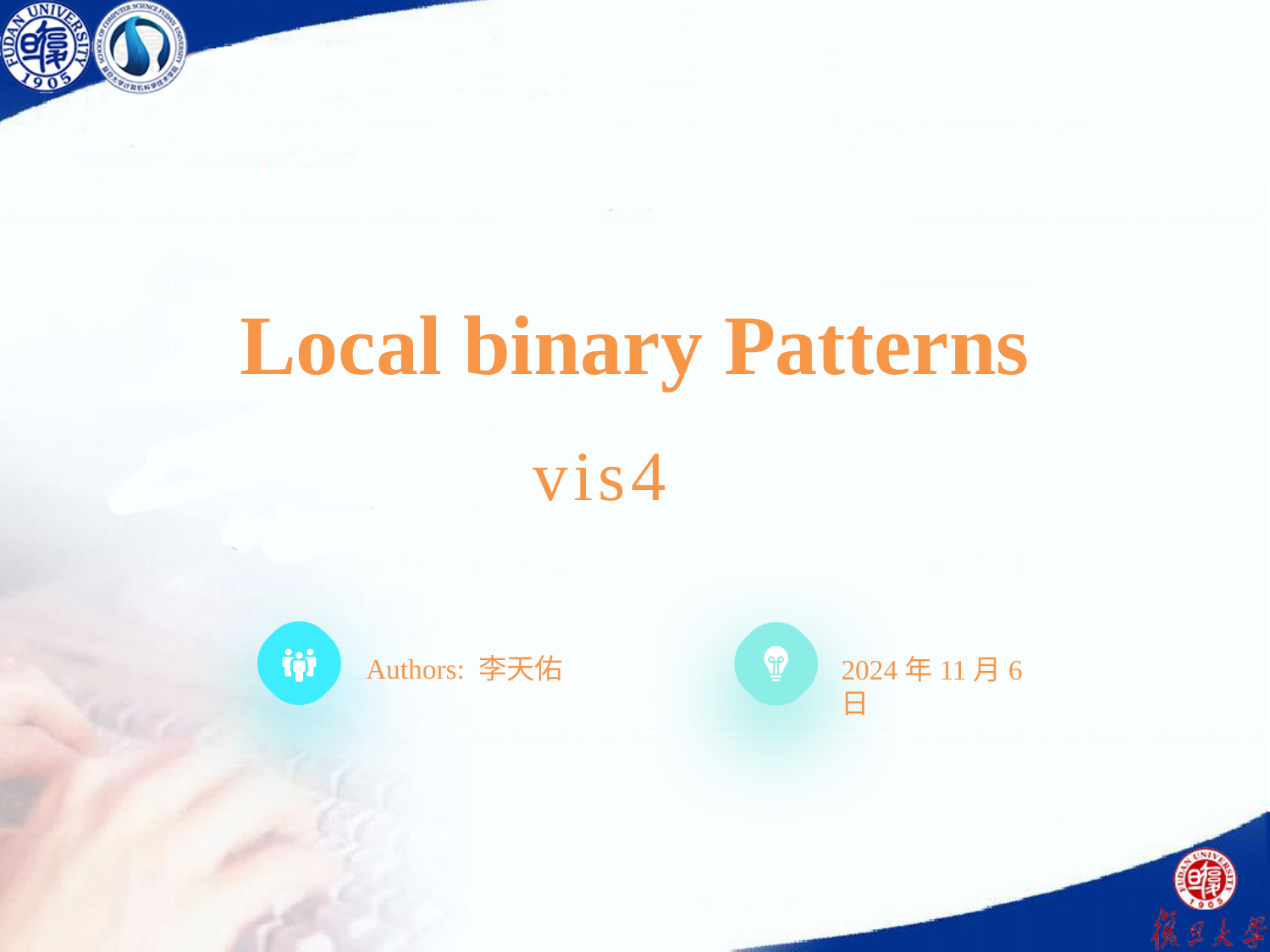

Local binary Patterns
vis4

Authors: 李天佑
2024年11月6日